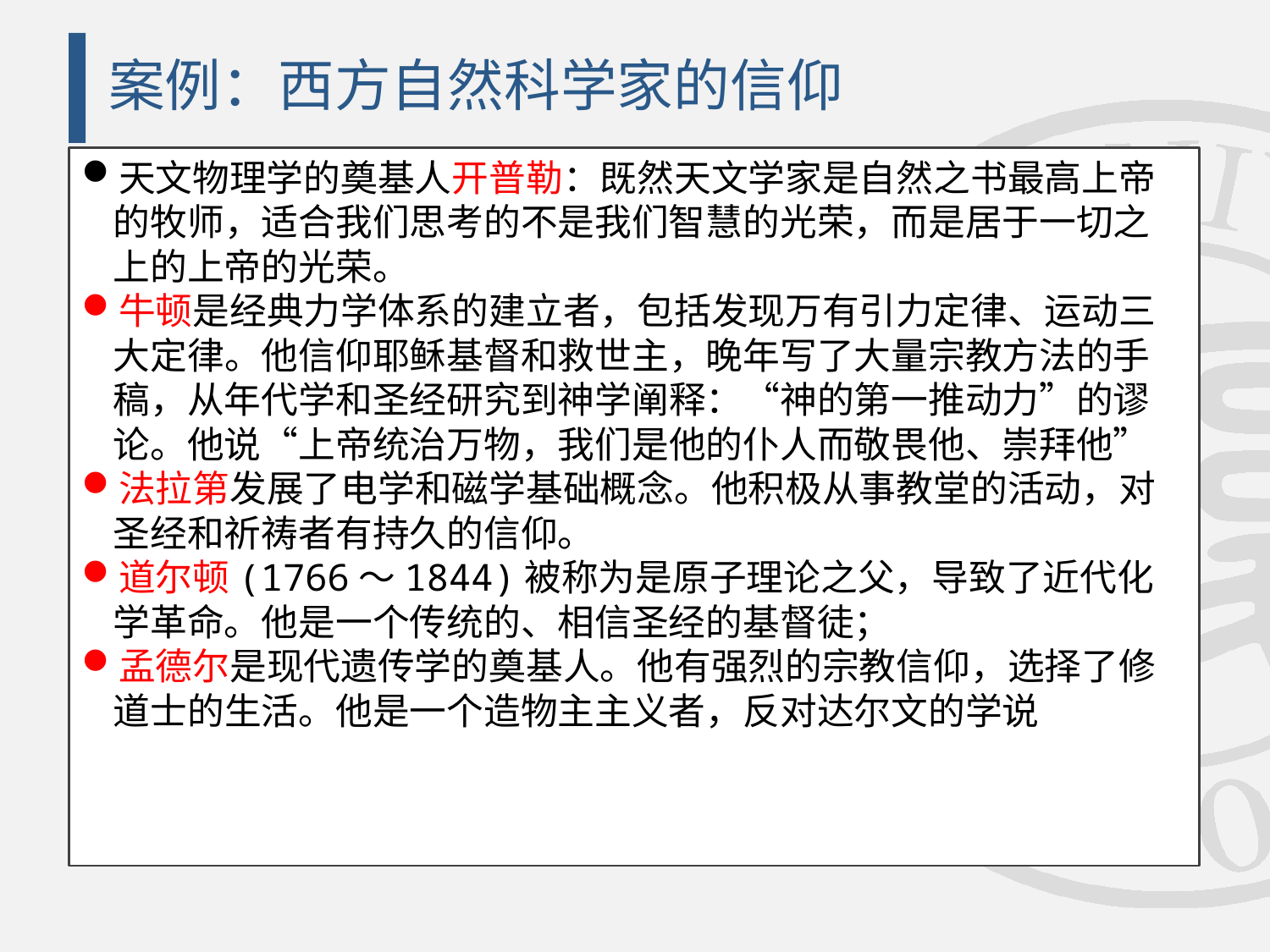

# 案例：西方自然科学家的信仰
天文物理学的奠基人开普勒：既然天文学家是自然之书最高上帝的牧师，适合我们思考的不是我们智慧的光荣，而是居于一切之上的上帝的光荣。
牛顿是经典力学体系的建立者，包括发现万有引力定律、运动三大定律。他信仰耶稣基督和救世主，晚年写了大量宗教方法的手稿，从年代学和圣经研究到神学阐释：“神的第一推动力”的谬论。他说“上帝统治万物，我们是他的仆人而敬畏他、崇拜他”
法拉第发展了电学和磁学基础概念。他积极从事教堂的活动，对圣经和祈祷者有持久的信仰。
道尔顿(1766～1844)被称为是原子理论之父，导致了近代化学革命。他是一个传统的、相信圣经的基督徒；
孟德尔是现代遗传学的奠基人。他有强烈的宗教信仰，选择了修道士的生活。他是一个造物主主义者，反对达尔文的学说